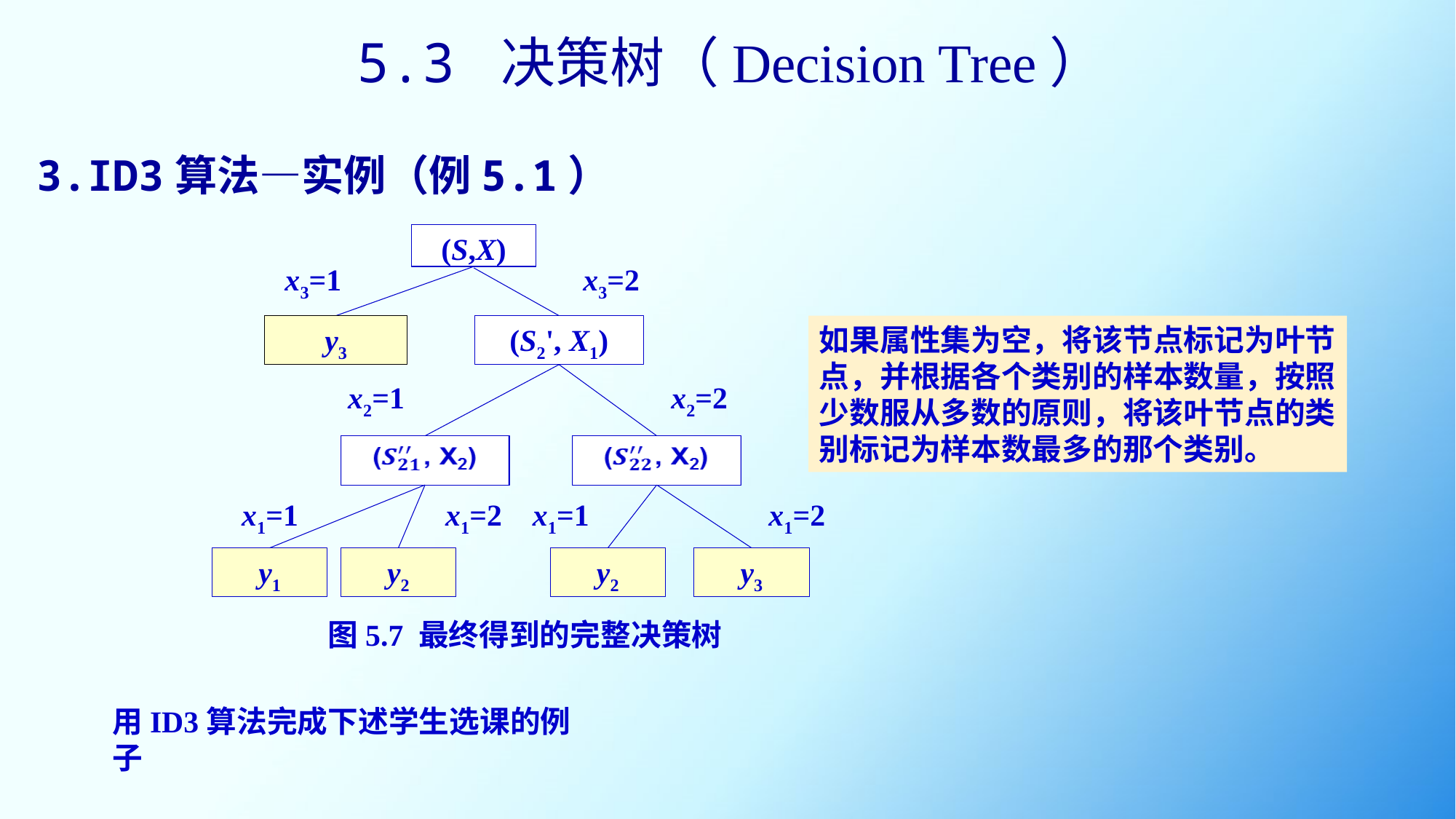

5.3 决策树（Decision Tree）
3.ID3算法—实例（例5.1）
(S,X)
x3=1
x3=2
y3
(S2', X1)
x2=1
x2=2

x1=2
x1=1
x1=2
x1=1
y1
y2
y2
y3
图5.7 最终得到的完整决策树
如果属性集为空，将该节点标记为叶节点，并根据各个类别的样本数量，按照少数服从多数的原则，将该叶节点的类别标记为样本数最多的那个类别。
用ID3算法完成下述学生选课的例子